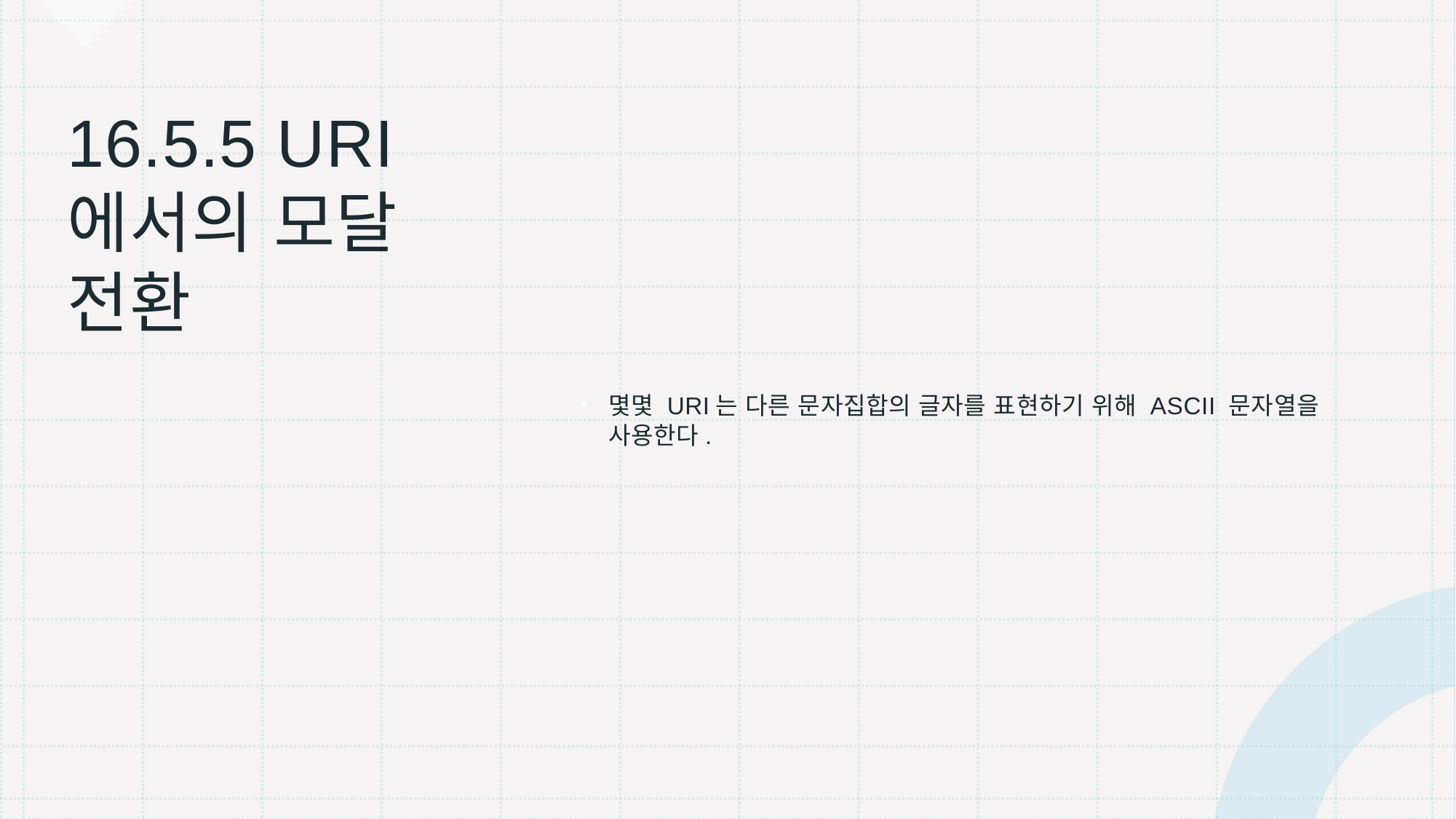

몇몇 URI는 다른 문자집합의 글자를 표현하기 위해 ASCII 문자열을 사용한다.
# 16.5.5 URI에서의 모달 전환